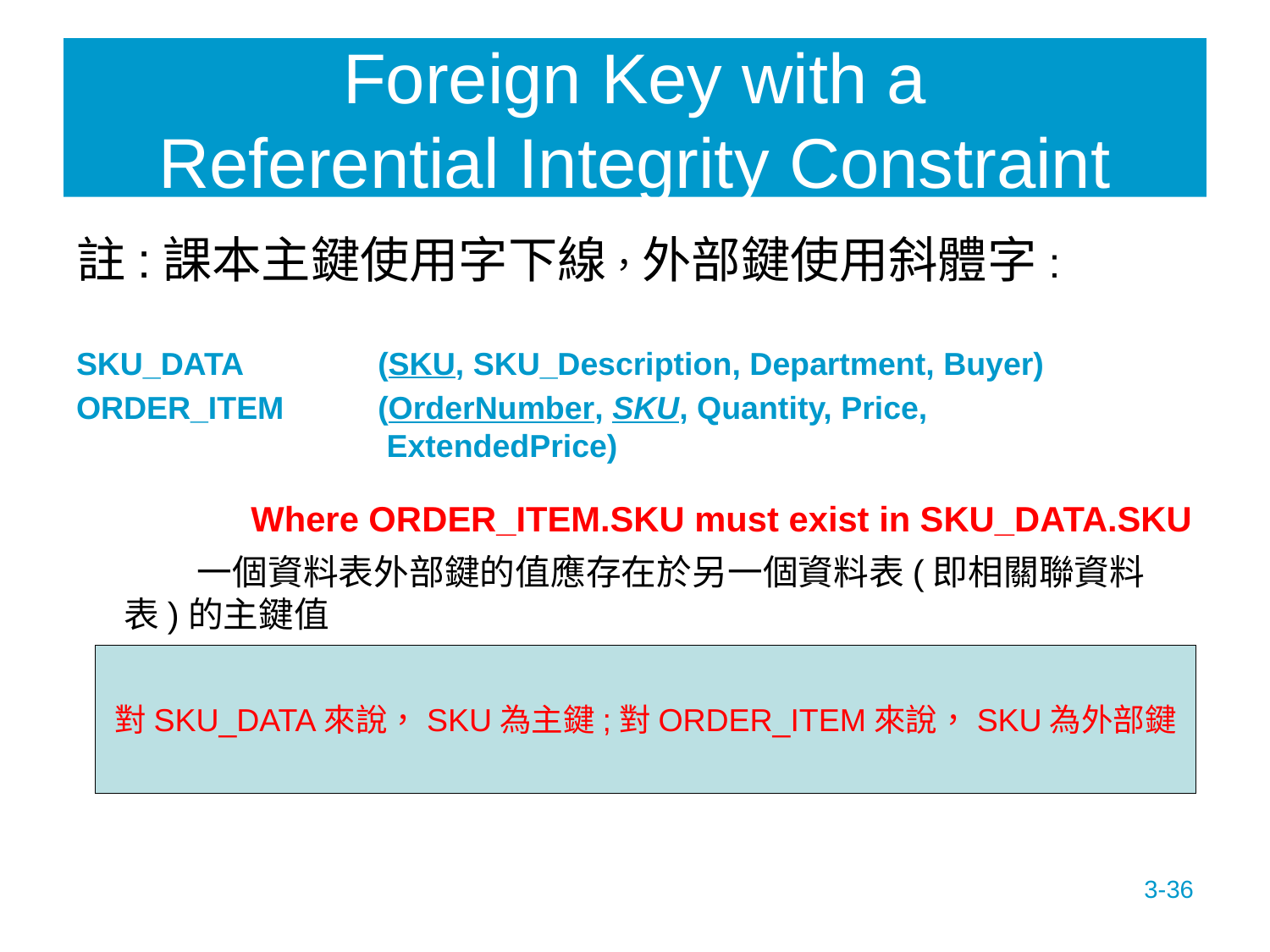

# Foreign Key with a Referential Integrity Constraint
註:課本主鍵使用字下線，外部鍵使用斜體字:

SKU_DATA 	(SKU, SKU_Description, Department, Buyer)
ORDER_ITEM 	(OrderNumber, SKU, Quantity, Price,
		 ExtendedPrice)
		Where ORDER_ITEM.SKU must exist in SKU_DATA.SKU
              一個資料表外部鍵的值應存在於另一個資料表(即相關聯資料表)的主鍵值
對SKU_DATA來說，SKU為主鍵;對ORDER_ITEM來說，SKU為外部鍵
3-36